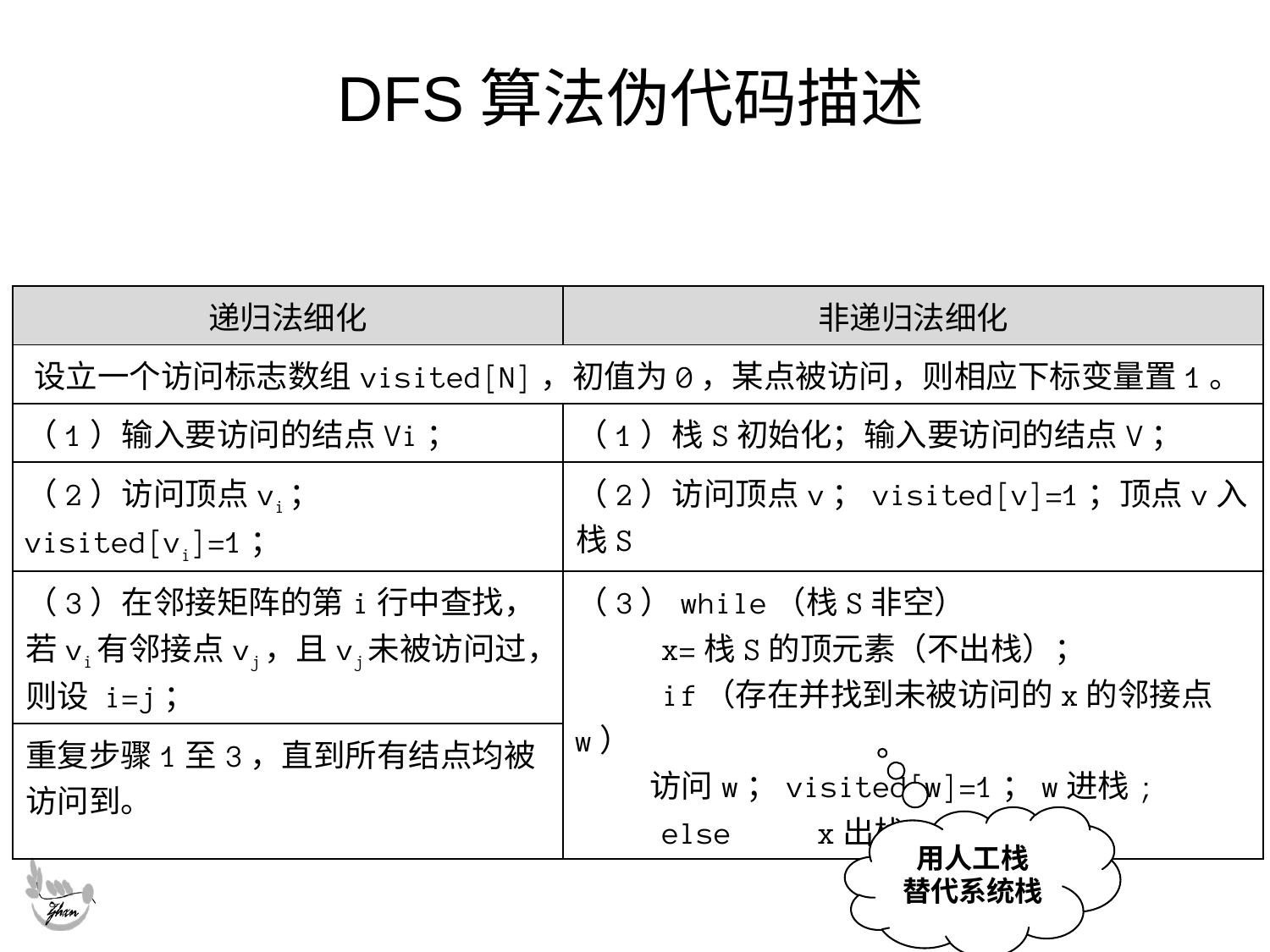

# DFS算法伪代码描述
| 递归法细化 | 非递归法细化 |
| --- | --- |
| 设立一个访问标志数组visited[N]，初值为0，某点被访问，则相应下标变量置1。 |  |
| （1）输入要访问的结点Vi； | （1）栈S初始化；输入要访问的结点V； |
| （2）访问顶点vi；visited[vi]=1； | （2）访问顶点v；visited[v]=1；顶点v入栈S |
| （3）在邻接矩阵的第i行中查找，若vi有邻接点vj，且vj未被访问过，则设 i=j； | （3）while（栈S非空） x=栈S的顶元素（不出栈）； if（存在并找到未被访问的x的邻接点w） 访问w；visited[w]=1；w进栈; else x出栈； |
| 重复步骤1至3，直到所有结点均被访问到。 |  |
用人工栈
替代系统栈
90